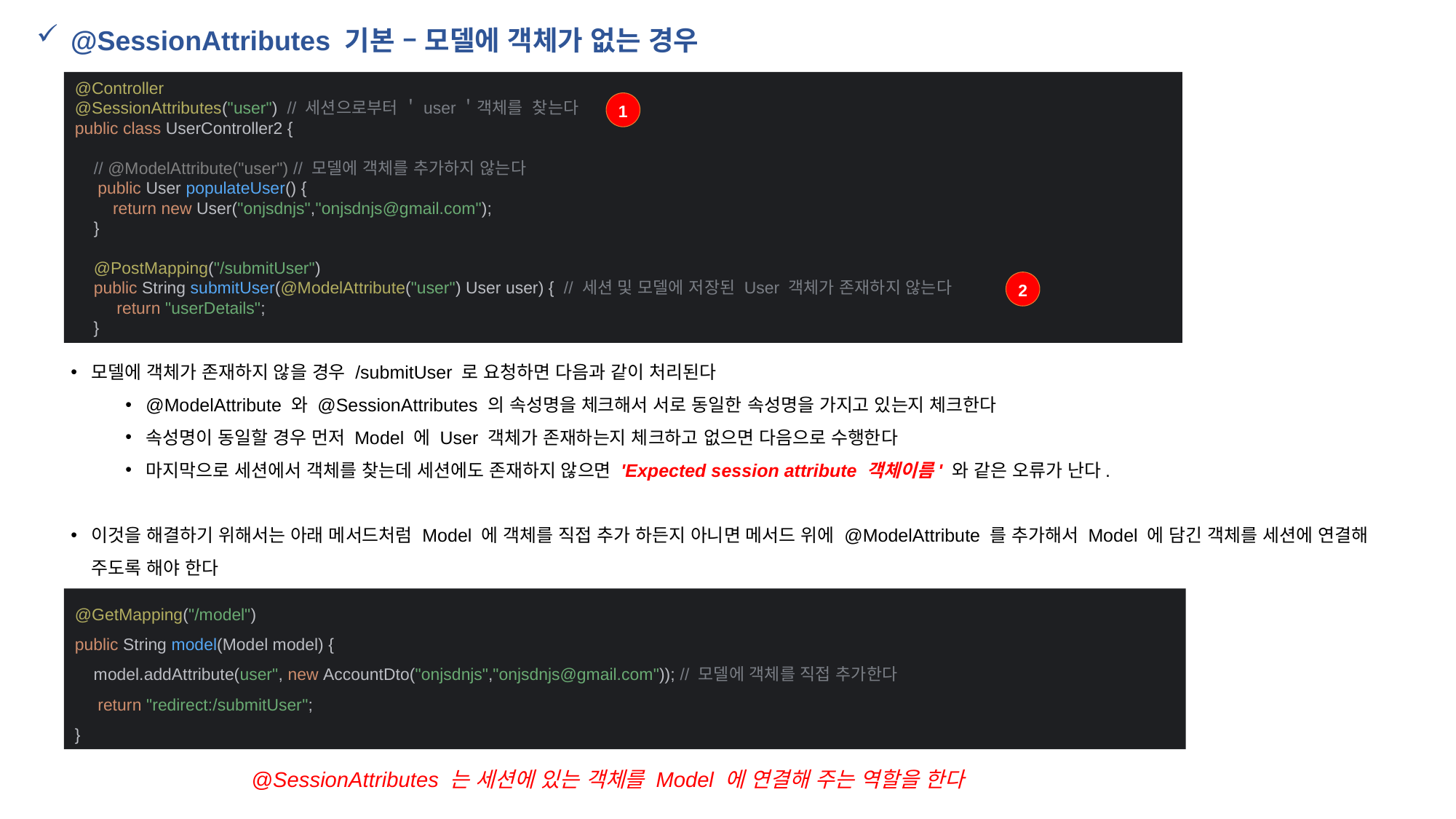

@SessionAttributes 기본 – 모델에 객체가 없는 경우
@Controller
@SessionAttributes("user")  // 세션으로부터 ＇user＇객체를  찾는다
public class UserController2 {
    // @ModelAttribute("user") // 모델에 객체를 추가하지 않는다
    public User populateUser() {
        return new User("onjsdnjs","onjsdnjs@gmail.com");
    }
    @PostMapping("/submitUser")
    public String submitUser(@ModelAttribute("user") User user) {  // 세션 및 모델에 저장된 User 객체가 존재하지 않는다
        return "userDetails";
    }

1

2
모델에 객체가 존재하지 않을 경우 /submitUser 로 요청하면 다음과 같이 처리된다
@ModelAttribute 와 @SessionAttributes 의 속성명을 체크해서 서로 동일한 속성명을 가지고 있는지 체크한다
속성명이 동일할 경우 먼저 Model 에 User 객체가 존재하는지 체크하고 없으면 다음으로 수행한다
마지막으로 세션에서 객체를 찾는데 세션에도 존재하지 않으면 'Expected session attribute 객체이름' 와 같은 오류가 난다.

이것을 해결하기 위해서는 아래 메서드처럼 Model 에 객체를 직접 추가 하든지 아니면 메서드 위에 @ModelAttribute 를 추가해서 Model 에 담긴 객체를 세션에 연결해 주도록 해야 한다
@GetMapping("/model")
public String model(Model model) {
    model.addAttribute(user", new AccountDto("onjsdnjs","onjsdnjs@gmail.com")); // 모델에 객체를 직접 추가한다
    return "redirect:/submitUser";
}
@SessionAttributes 는 세션에 있는 객체를 Model 에 연결해 주는 역할을 한다